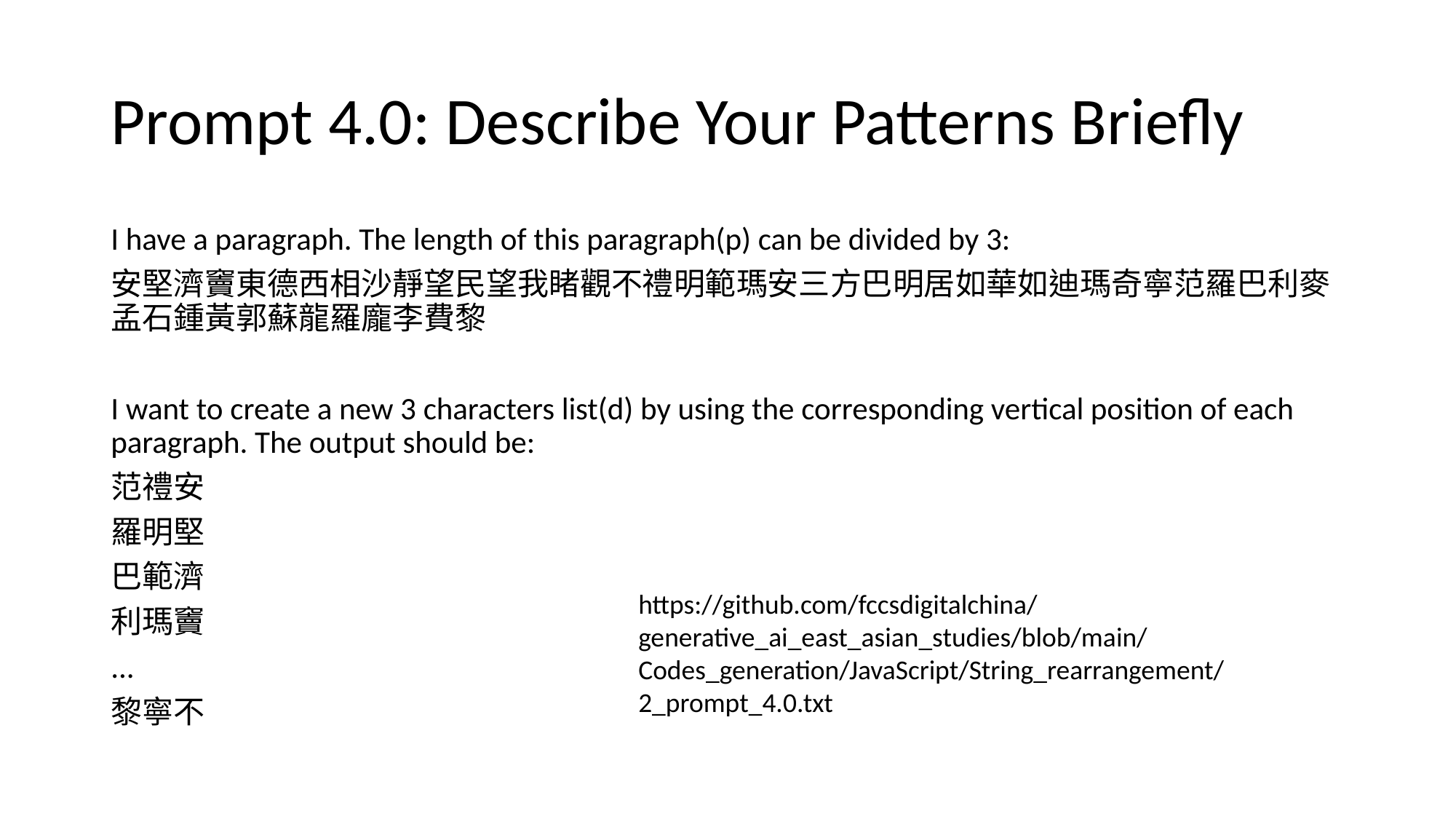

# Prompt 4.0: Describe Your Patterns Briefly
I have a paragraph. The length of this paragraph(p) can be divided by 3:
安堅濟竇東德西相沙靜望民望我睹觀不禮明範瑪安三方巴明居如華如迪瑪奇寧范羅巴利麥孟石鍾黃郭蘇龍羅龐李費黎

I want to create a new 3 characters list(d) by using the corresponding vertical position of each paragraph. The output should be:
范禮安
羅明堅
巴範濟
利瑪竇
...
黎寧不
https://github.com/fccsdigitalchina/generative_ai_east_asian_studies/blob/main/Codes_generation/JavaScript/String_rearrangement/2_prompt_4.0.txt